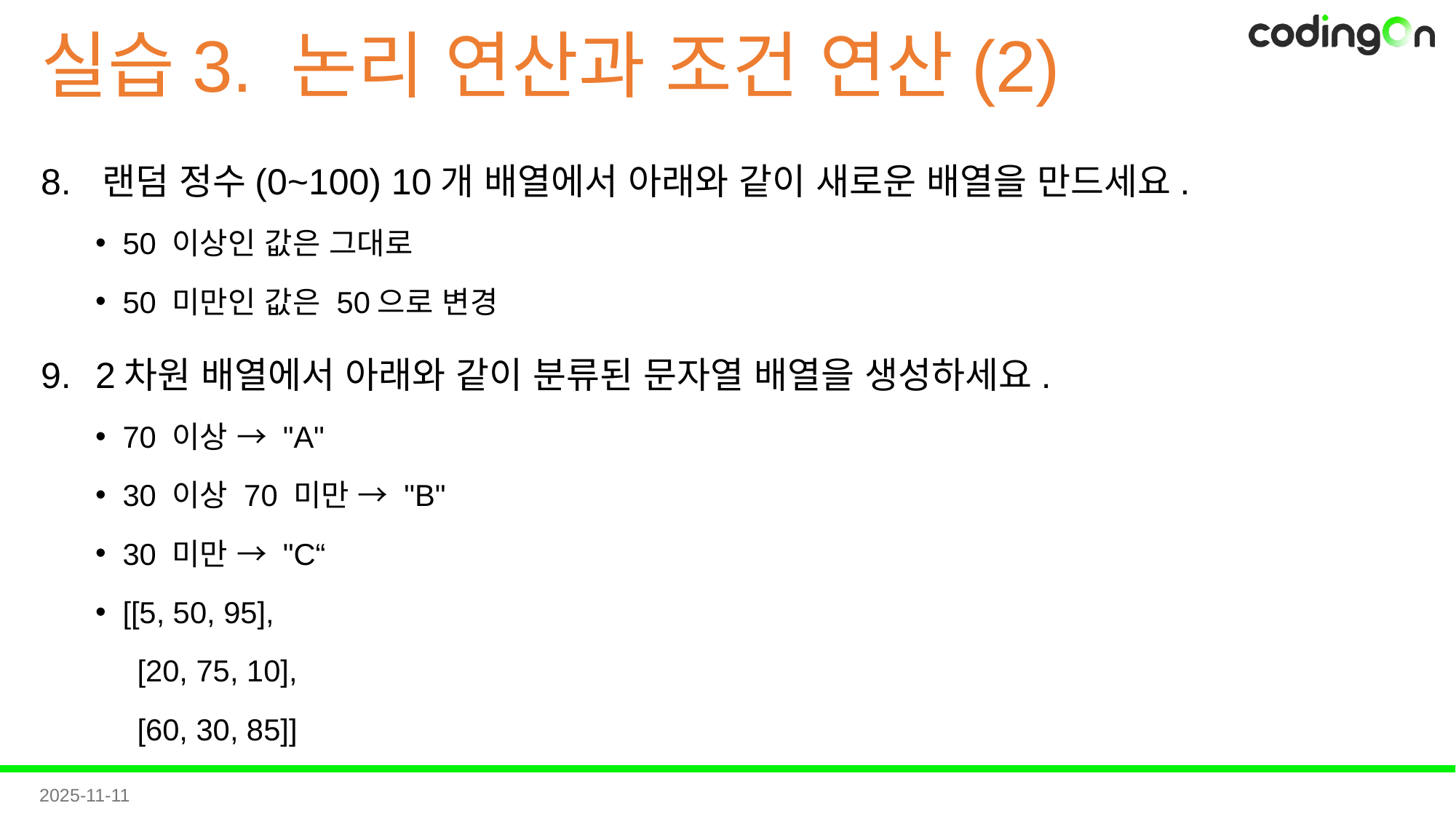

# 실습3. 논리 연산과 조건 연산(2)
랜덤 정수(0~100) 10개 배열에서 아래와 같이 새로운 배열을 만드세요.
50 이상인 값은 그대로
50 미만인 값은 50으로 변경
2차원 배열에서 아래와 같이 분류된 문자열 배열을 생성하세요.
70 이상 → "A"
30 이상 70 미만 → "B"
30 미만 → "C“
[[5, 50, 95],
     [20, 75, 10],
     [60, 30, 85]]
2025-11-11